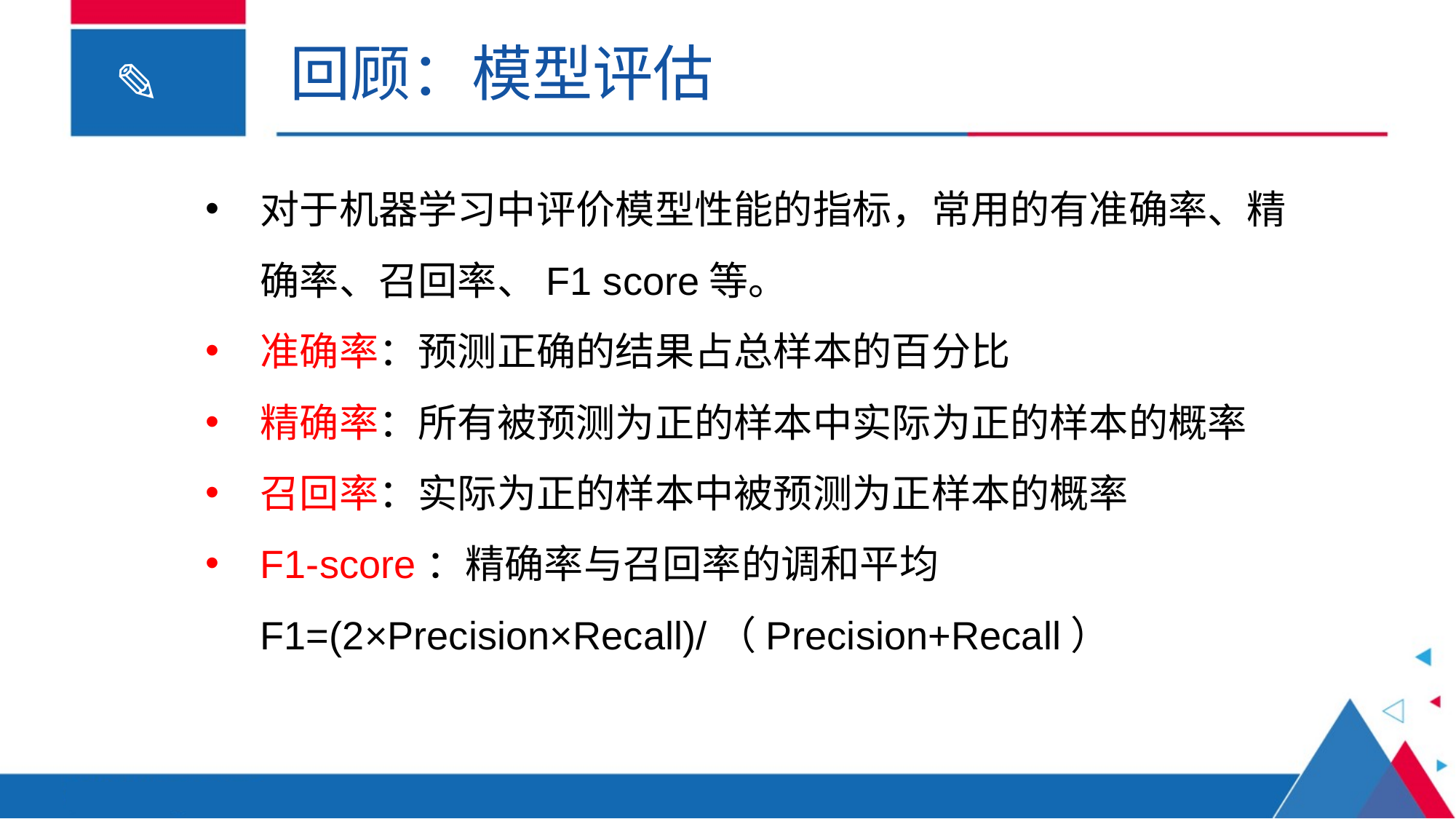

# 回顾：模型评估
对于机器学习中评价模型性能的指标，常用的有准确率、精确率、召回率、F1 score等。
准确率：预测正确的结果占总样本的百分比
精确率：所有被预测为正的样本中实际为正的样本的概率
召回率：实际为正的样本中被预测为正样本的概率
F1-score：精确率与召回率的调和平均F1=(2×Precision×Recall)/（Precision+Recall）